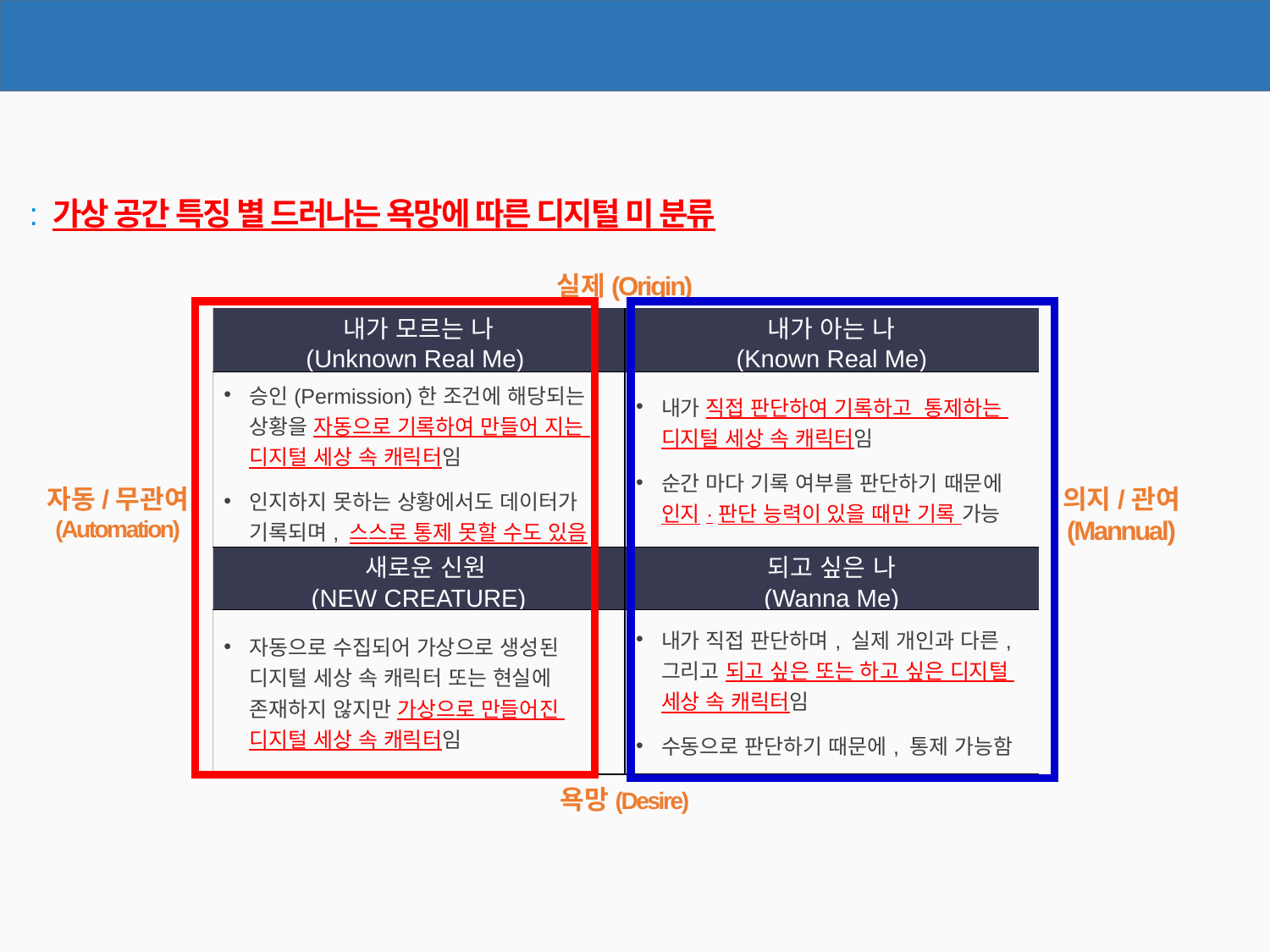

디지털 美(DIGITAL ME: AVATAR)
: 가상 공간 특징 별 드러나는 욕망에 따른 디지털 미 분류
실제(Origin)

| 내가 모르는 나 (Unknown Real Me) | 내가 아는 나 (Known Real Me) |
| --- | --- |
| 승인(Permission)한 조건에 해당되는 상황을 자동으로 기록하여 만들어 지는 디지털 세상 속 캐릭터임 인지하지 못하는 상황에서도 데이터가 기록되며, 스스로 통제 못할 수도 있음 | 내가 직접 판단하여 기록하고 통제하는 디지털 세상 속 캐릭터임 순간 마다 기록 여부를 판단하기 때문에 인지·판단 능력이 있을 때만 기록 가능 |
| 새로운 신원 (NEW CREATURE) | 되고 싶은 나 (Wanna Me) |
| 자동으로 수집되어 가상으로 생성된 디지털 세상 속 캐릭터 또는 현실에 존재하지 않지만 가상으로 만들어진 디지털 세상 속 캐릭터임 | 내가 직접 판단하며, 실제 개인과 다른, 그리고 되고 싶은 또는 하고 싶은 디지털 세상 속 캐릭터임 수동으로 판단하기 때문에, 통제 가능함 |
자동/무관여
(Automation)
의지/관여
(Mannual)
욕망(Desire)